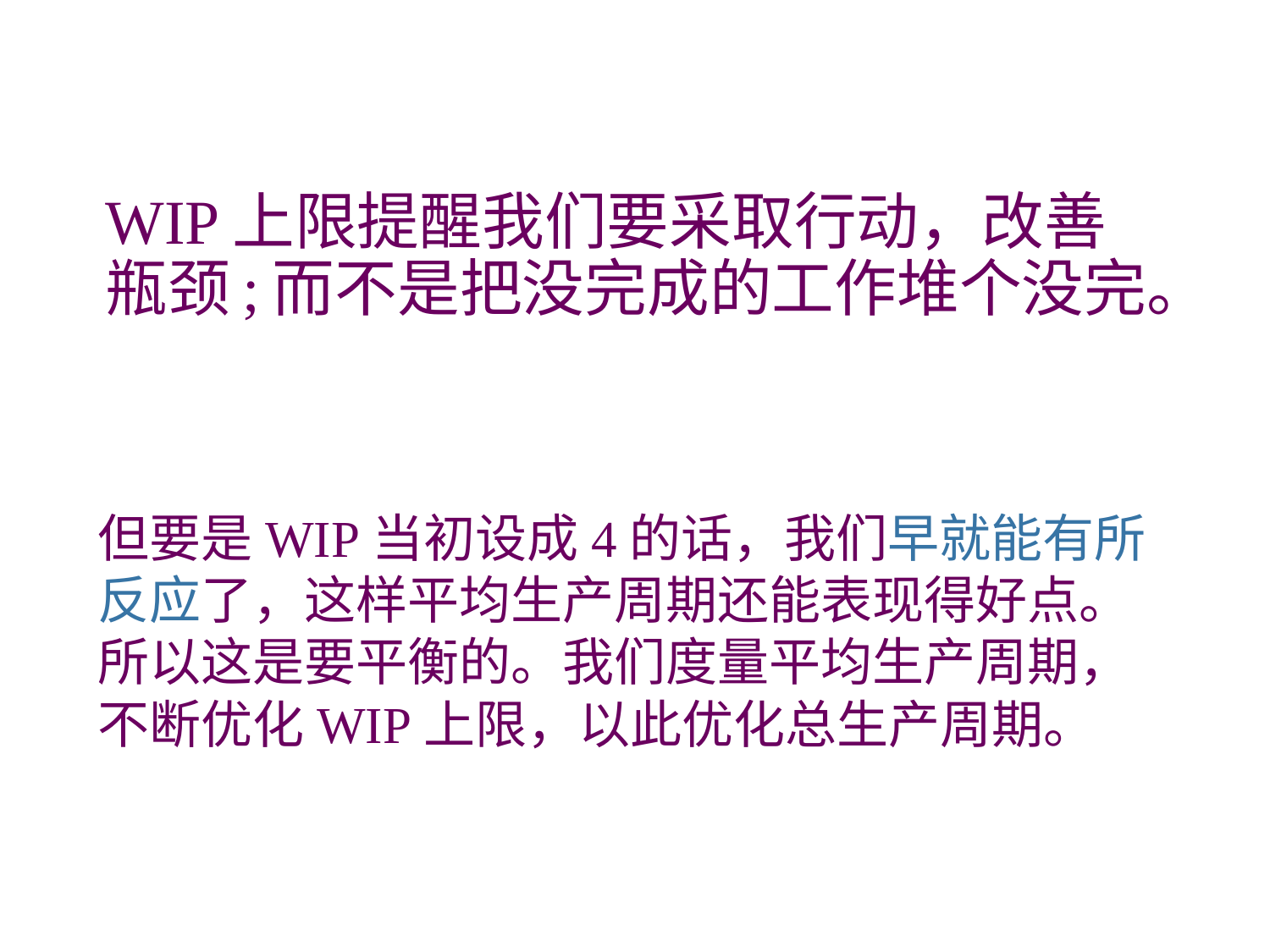

# WIP上限提醒我们要采取行动，改善瓶颈;而不是把没完成的工作堆个没完。
但要是WIP当初设成4的话，我们早就能有所反应了，这样平均生产周期还能表现得好点。所以这是要平衡的。我们度量平均生产周期，不断优化WIP上限，以此优化总生产周期。